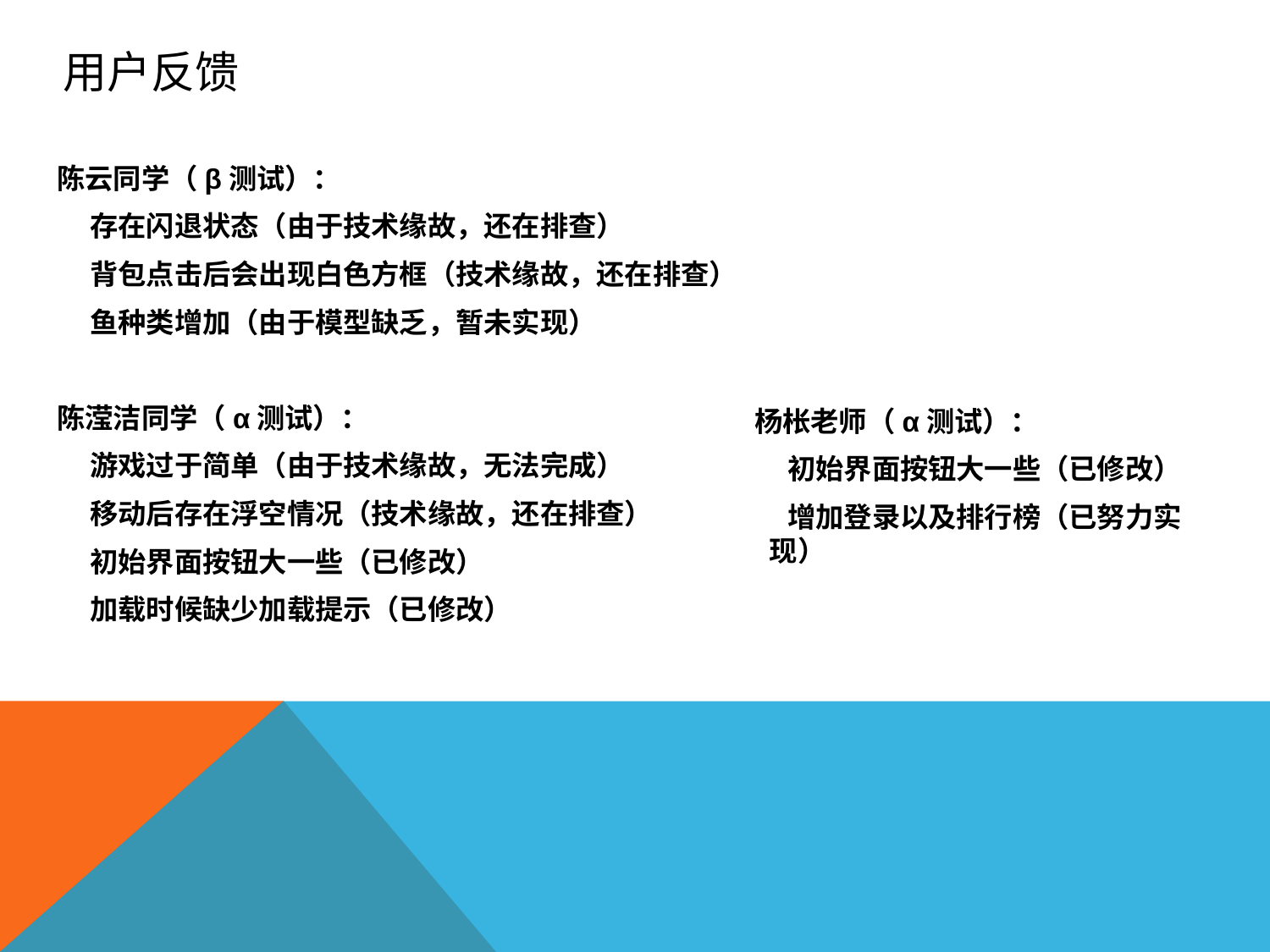

# 用户反馈
陈云同学（β测试）：
存在闪退状态（由于技术缘故，还在排查）
背包点击后会出现白色方框（技术缘故，还在排查）
鱼种类增加（由于模型缺乏，暂未实现）

陈滢洁同学（α测试）：
游戏过于简单（由于技术缘故，无法完成）
移动后存在浮空情况（技术缘故，还在排查）
初始界面按钮大一些（已修改）
加载时候缺少加载提示（已修改）
杨枨老师（α测试）：
初始界面按钮大一些（已修改）
增加登录以及排行榜（已努力实现）